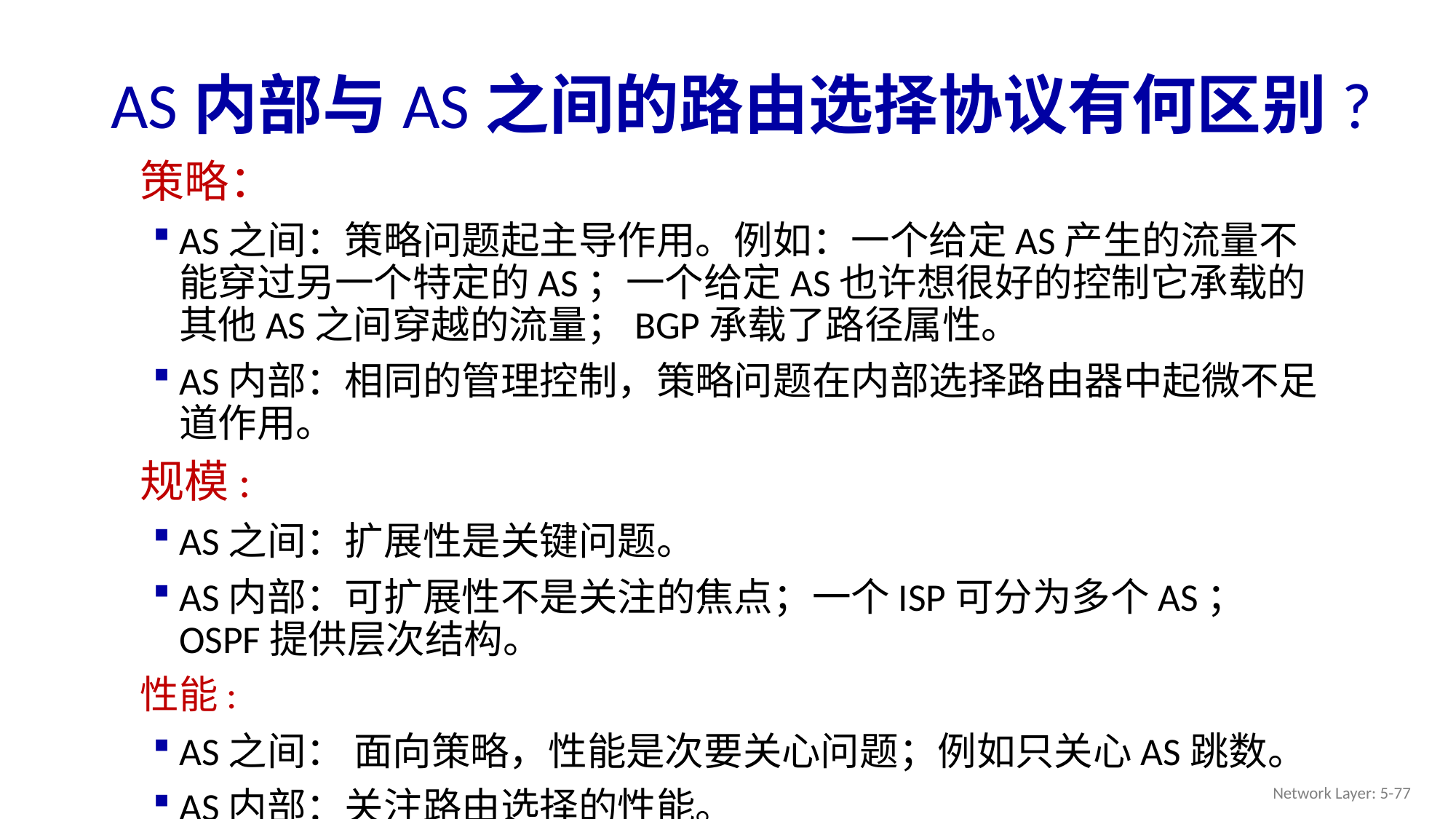

# AS内部与AS之间的路由选择协议有何区别?
策略：
AS之间：策略问题起主导作用。例如：一个给定AS产生的流量不能穿过另一个特定的AS；一个给定AS也许想很好的控制它承载的其他AS之间穿越的流量；BGP承载了路径属性。
AS内部：相同的管理控制，策略问题在内部选择路由器中起微不足道作用。
规模:
AS之间：扩展性是关键问题。
AS内部：可扩展性不是关注的焦点；一个ISP可分为多个AS；OSPF提供层次结构。
性能:
AS之间： 面向策略，性能是次要关心问题；例如只关心AS跳数。
AS内部：关注路由选择的性能。
Network Layer: 5-77